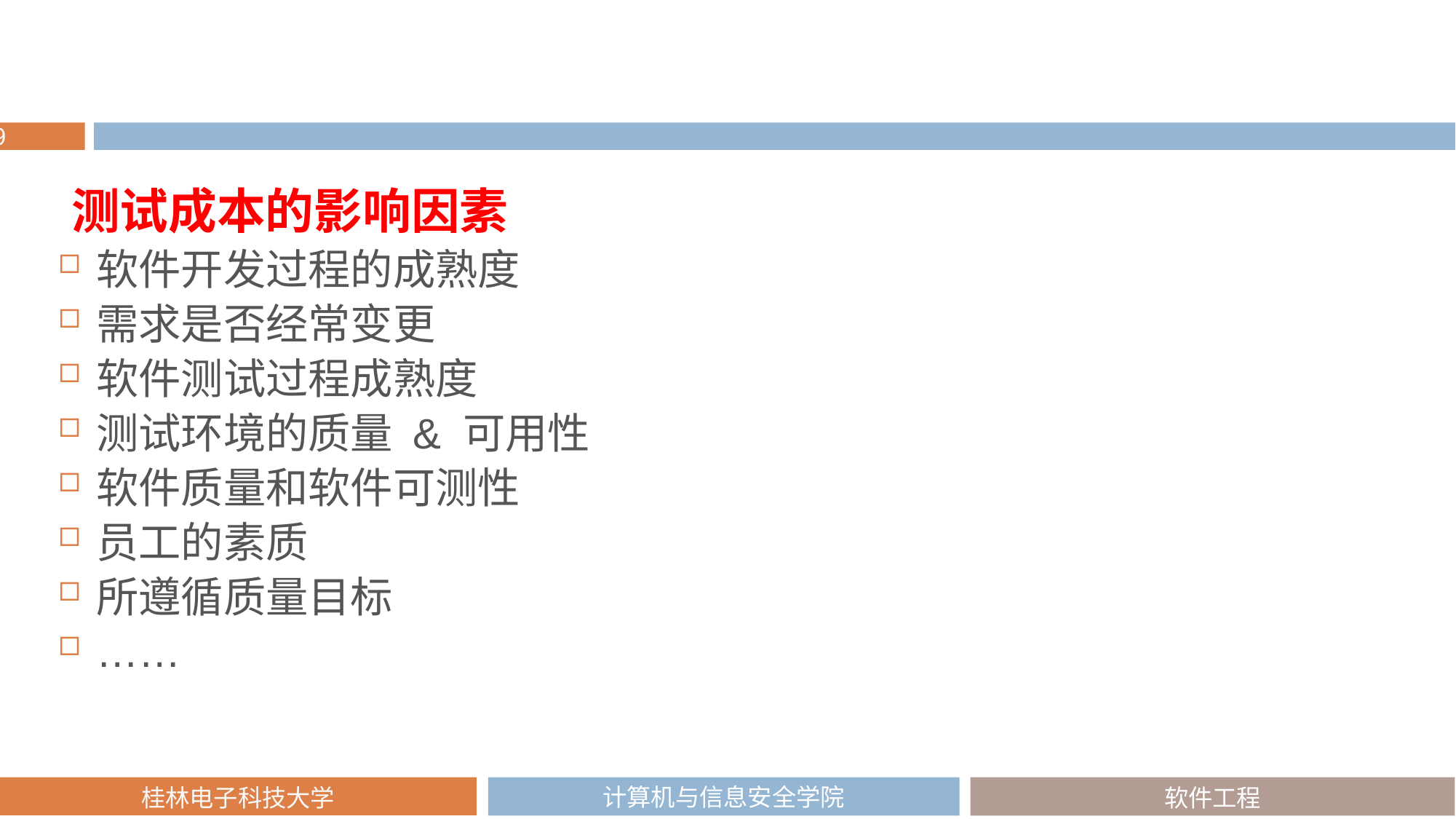

#
测试成本的影响因素
软件开发过程的成熟度
需求是否经常变更
软件测试过程成熟度
测试环境的质量 & 可用性
软件质量和软件可测性
员工的素质
所遵循质量目标
……